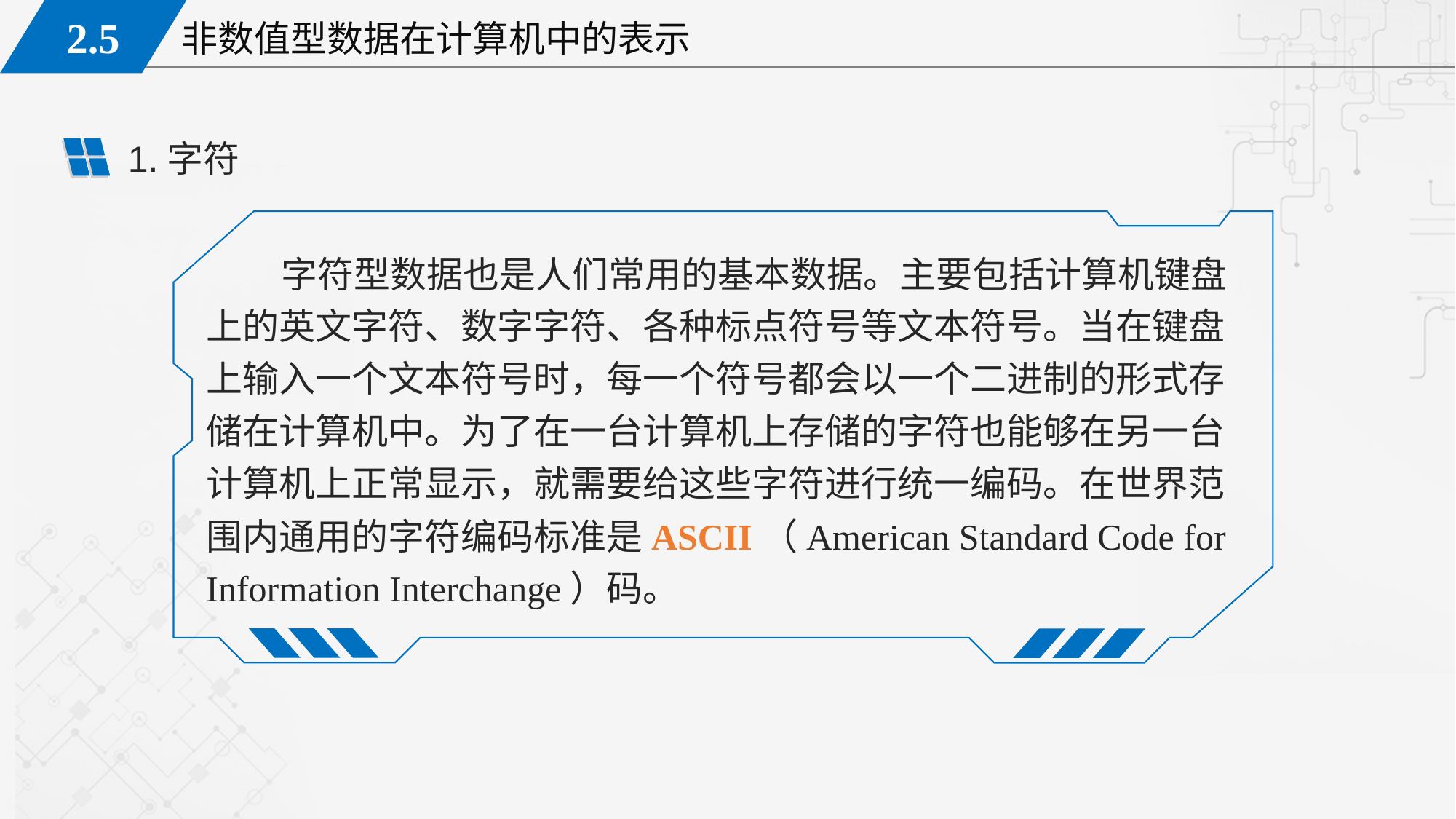

1.字符

字符型数据也是人们常用的基本数据。主要包括计算机键盘上的英文字符、数字字符、各种标点符号等文本符号。当在键盘上输入一个文本符号时，每一个符号都会以一个二进制的形式存储在计算机中。为了在一台计算机上存储的字符也能够在另一台计算机上正常显示，就需要给这些字符进行统一编码。在世界范围内通用的字符编码标准是ASCII（American Standard Code for Information Interchange）码。